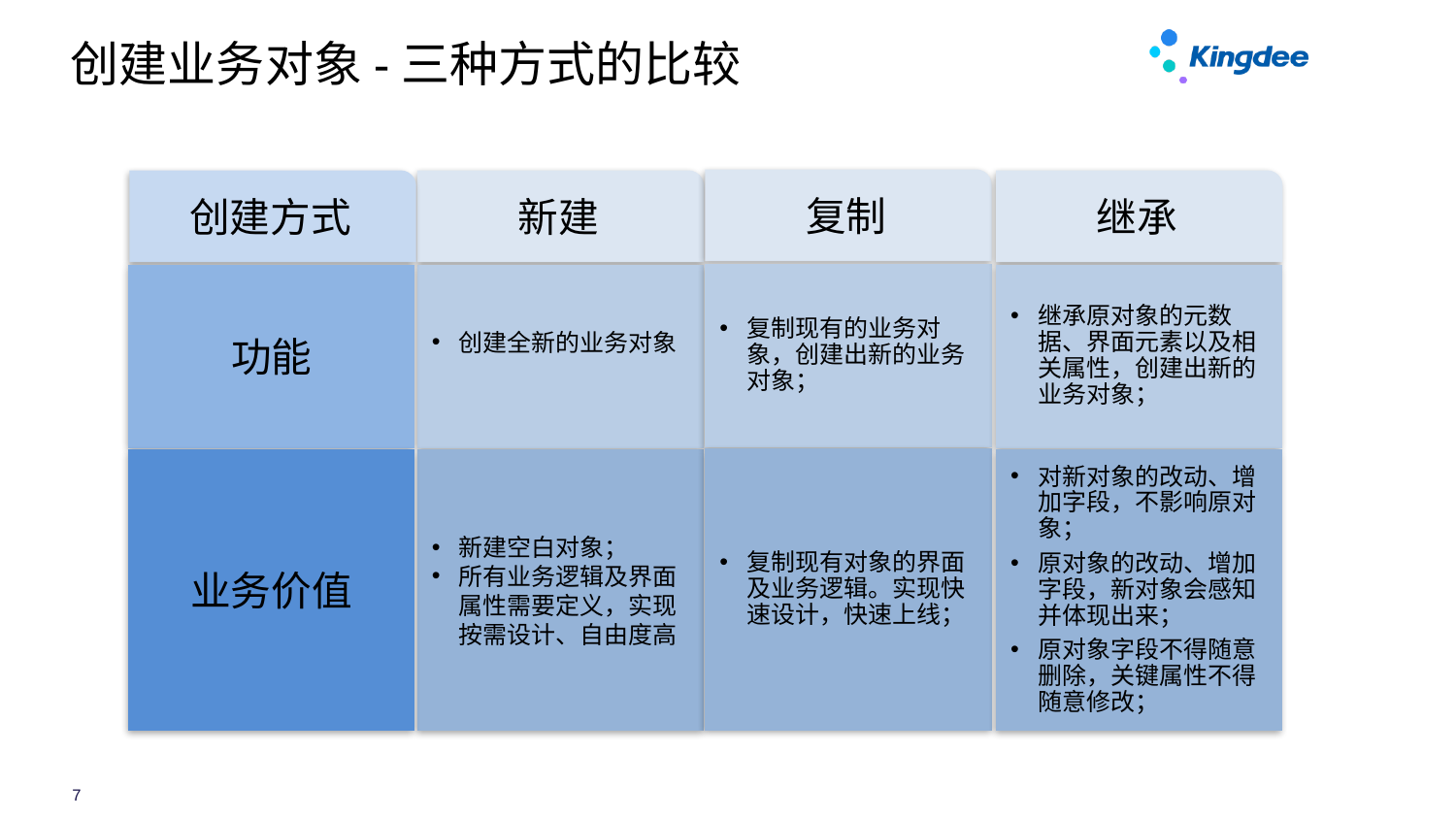

# 创建业务对象-三种方式的比较
复制
创建方式
新建
继承
复制现有的业务对象，创建出新的业务对象；
功能
创建全新的业务对象

继承原对象的元数据、界面元素以及相关属性，创建出新的业务对象；
复制现有对象的界面及业务逻辑。实现快速设计，快速上线；
业务价值
新建空白对象；
所有业务逻辑及界面属性需要定义，实现按需设计、自由度高
对新对象的改动、增加字段，不影响原对象；
原对象的改动、增加字段，新对象会感知并体现出来；
原对象字段不得随意删除，关键属性不得随意修改；